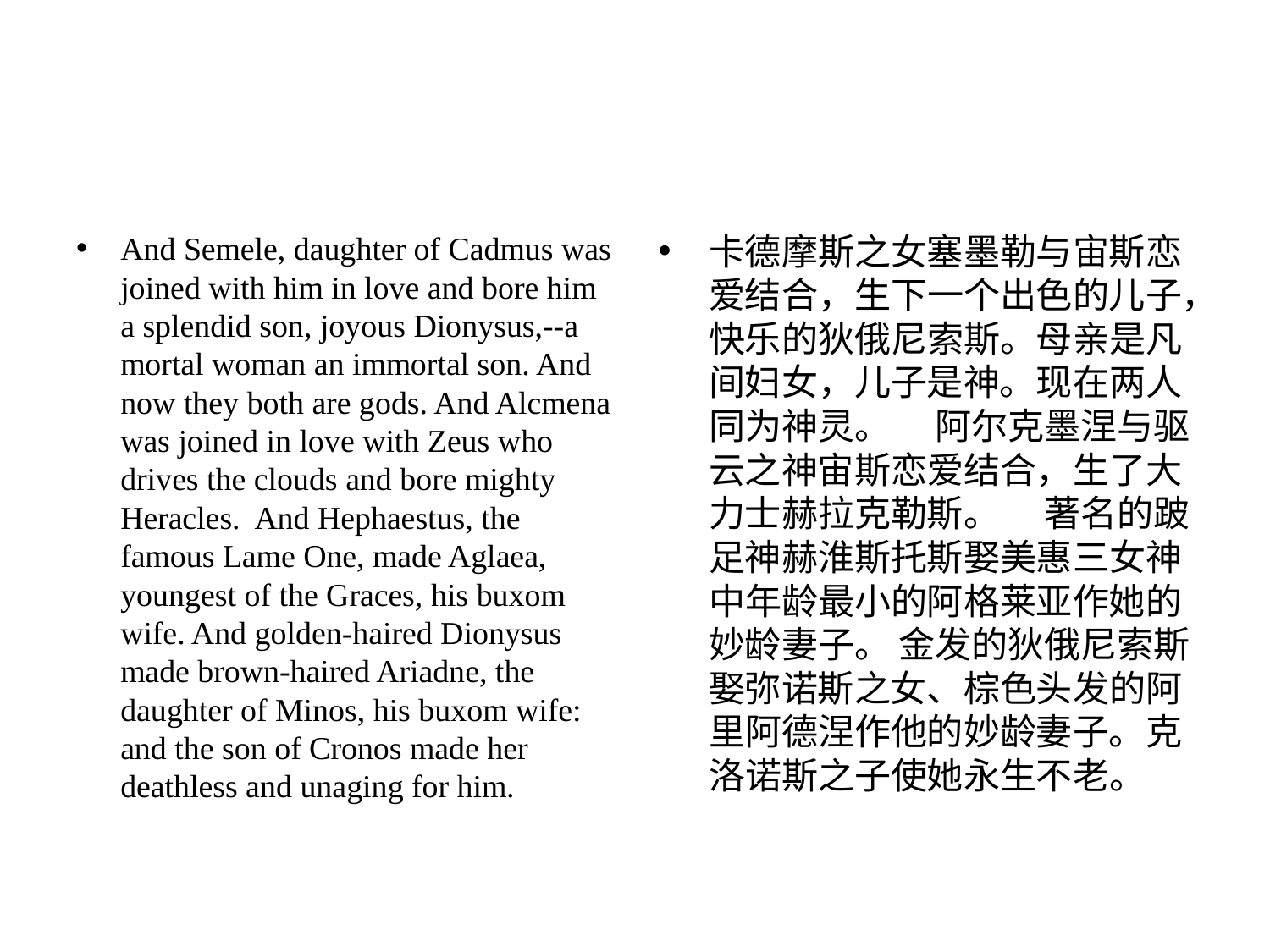

#
And Semele, daughter of Cadmus was joined with him in love and bore him a splendid son, joyous Dionysus,--a mortal woman an immortal son. And now they both are gods. And Alcmena was joined in love with Zeus who drives the clouds and bore mighty Heracles.  And Hephaestus, the famous Lame One, made Aglaea, youngest of the Graces, his buxom wife. And golden-haired Dionysus made brown-haired Ariadne, the daughter of Minos, his buxom wife: and the son of Cronos made her deathless and unaging for him.
卡德摩斯之⼥塞墨勒与宙斯恋爱结合，⽣下⼀个出⾊的⼉⼦，快乐的狄俄尼索斯。母亲是凡间妇⼥，⼉⼦是神。现在两⼈同为神灵。 　阿尔克墨涅与驱云之神宙斯恋爱结合，⽣了⼤⼒⼠赫拉克勒斯。 　著名的跛⾜神赫淮斯托斯娶美惠三⼥神中年龄最⼩的阿格莱亚作她的妙龄妻⼦。 ⾦发的狄俄尼索斯娶弥诺斯之⼥、棕⾊头发的阿⾥阿德涅作他的妙龄妻⼦。克洛诺斯之⼦使她永⽣不⽼。